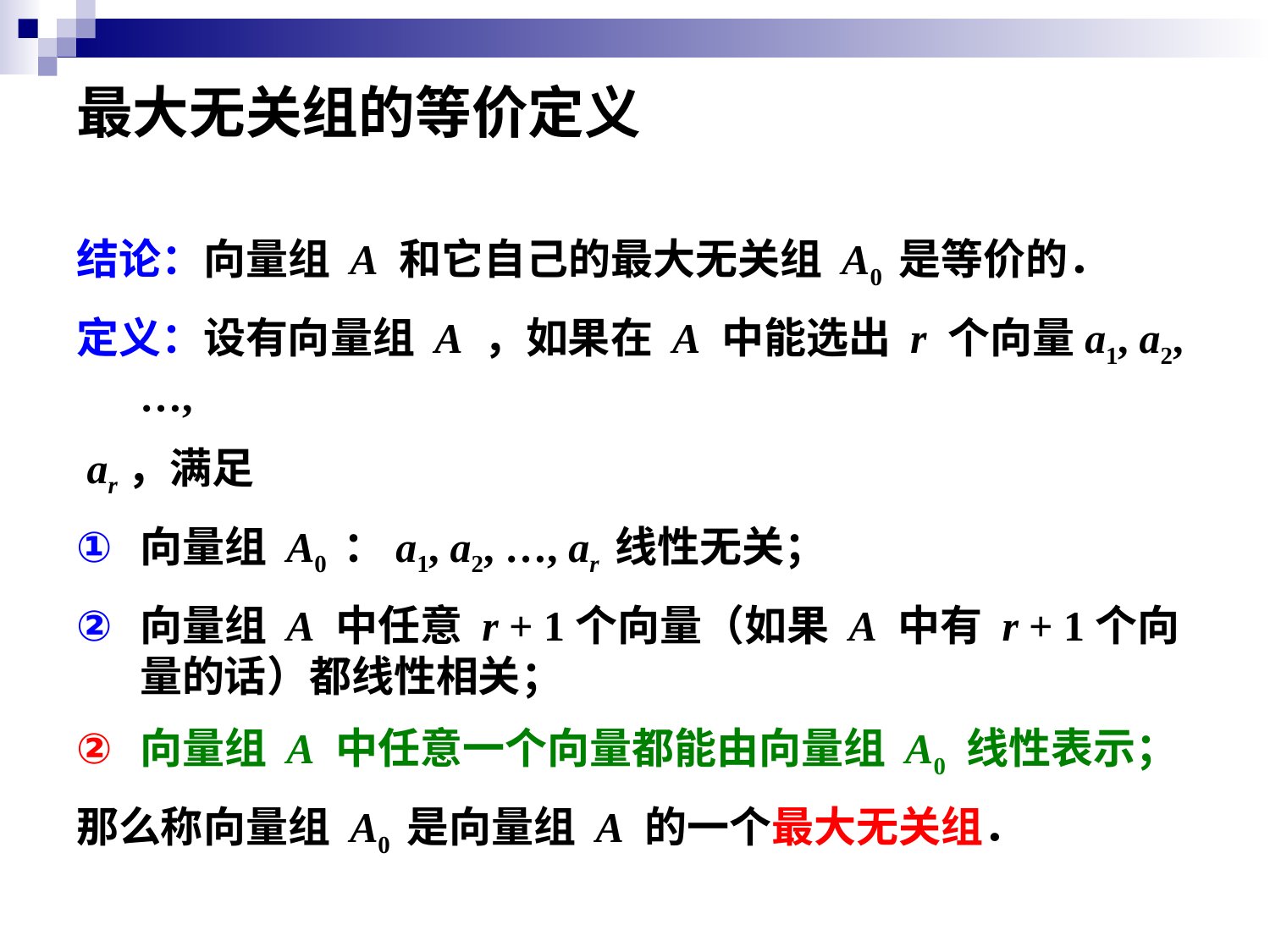

# 最大无关组的等价定义
结论：向量组 A 和它自己的最大无关组 A0 是等价的．
定义：设有向量组 A ，如果在 A 中能选出 r 个向量a1, a2, …,
 ar，满足
向量组 A0 ：a1, a2, …, ar 线性无关；
向量组 A 中任意 r + 1个向量（如果 A 中有 r + 1个向量的话）都线性相关；
向量组 A 中任意一个向量都能由向量组 A0 线性表示；
那么称向量组 A0 是向量组 A 的一个最大无关组．